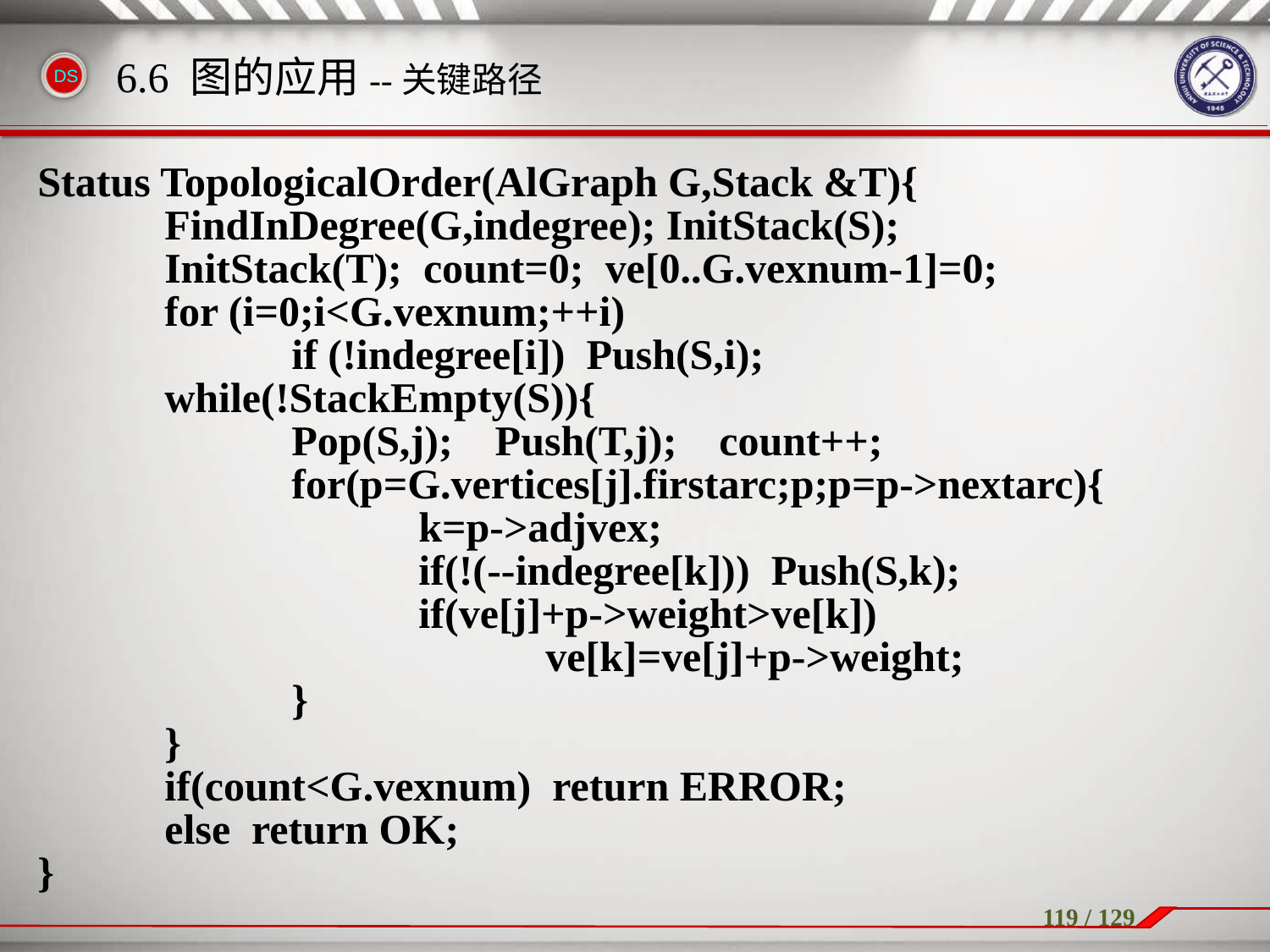

Status TopologicalOrder(AlGraph G,Stack &T){
	FindInDegree(G,indegree); InitStack(S);
	InitStack(T);  count=0;  ve[0..G.vexnum-1]=0;
	for (i=0;i<G.vexnum;++i)
		if (!indegree[i])  Push(S,i);
	while(!StackEmpty(S)){
		Pop(S,j);    Push(T,j);    count++;
		for(p=G.vertices[j].firstarc;p;p=p->nextarc){
			k=p->adjvex;
			if(!(--indegree[k]))  Push(S,k);
			if(ve[j]+p->weight>ve[k])
				ve[k]=ve[j]+p->weight;
		}
	}
	if(count<G.vexnum)  return ERROR;
	else  return OK;
}
6.6 图的应用--关键路径